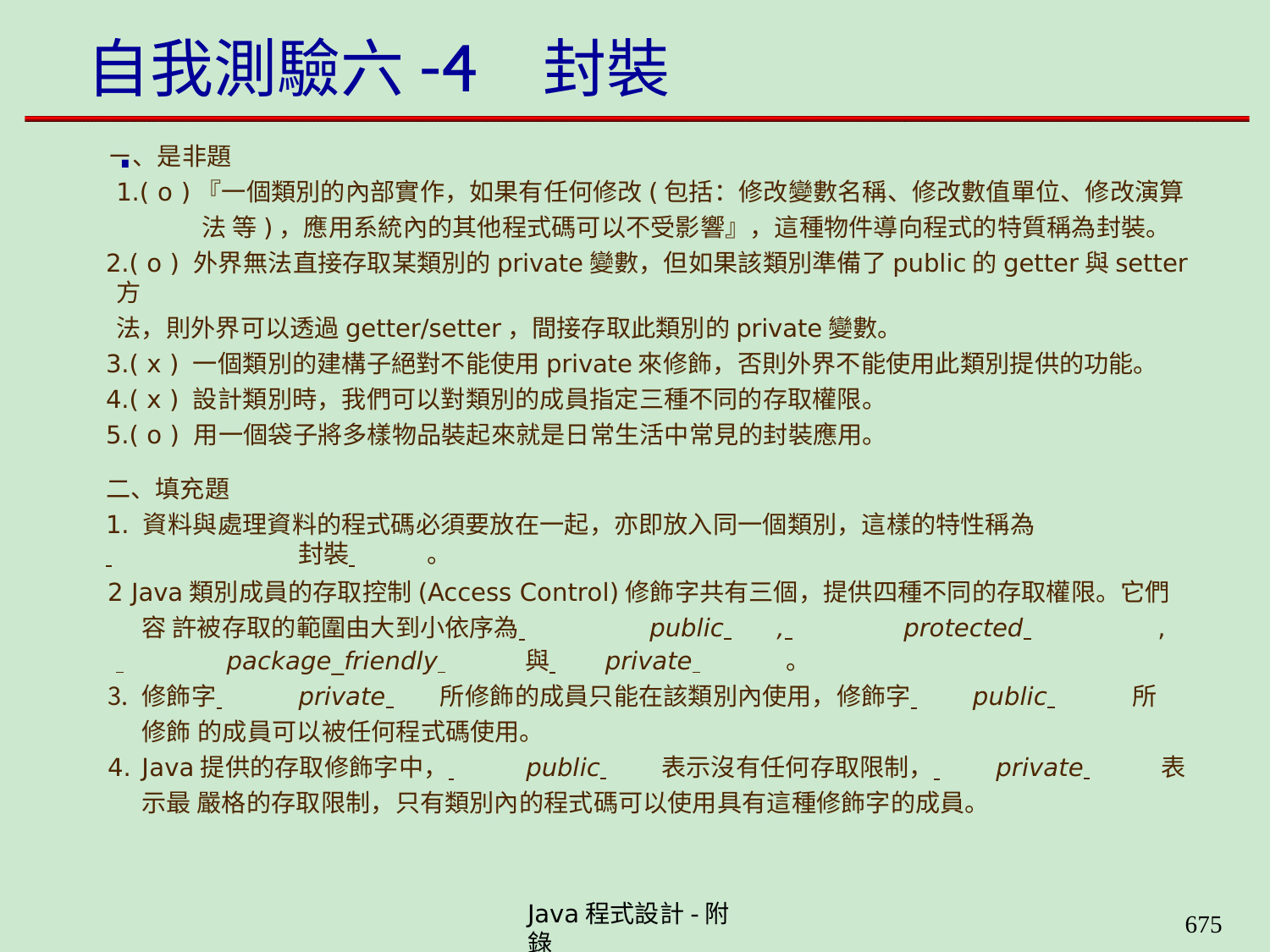

# 自我測驗六-4	封裝 .
ㄧ、是非題
1.( o )『一個類別的內部實作，如果有任何修改(包括：修改變數名稱、修改數值單位、修改演算法 等)，應用系統內的其他程式碼可以不受影響』，這種物件導向程式的特質稱為封裝。
2.( o ) 外界無法直接存取某類別的private變數，但如果該類別準備了public的getter與setter方
法，則外界可以透過getter/setter，間接存取此類別的private變數。
3.( x ) 一個類別的建構子絕對不能使用private來修飾，否則外界不能使用此類別提供的功能。
4.( x ) 設計類別時，我們可以對類別的成員指定三種不同的存取權限。
5.( o ) 用一個袋子將多樣物品裝起來就是日常生活中常見的封裝應用。

二、填充題
1. 資料與處理資料的程式碼必須要放在一起，亦即放入同一個類別，這樣的特性稱為
 	封裝 	。
2 Java類別成員的存取控制(Access Control)修飾字共有三個，提供四種不同的存取權限。它們容 許被存取的範圍由大到小依序為 	public 	, 	protected 	,
 	package_friendly 	與 	private 	。
修飾字 	private 	所修飾的成員只能在該類別內使用，修飾字 	public 	所修飾 的成員可以被任何程式碼使用。
Java提供的存取修飾字中， 	public 	表示沒有任何存取限制， 	private 	表示最 嚴格的存取限制，只有類別內的程式碼可以使用具有這種修飾字的成員。
Java程式設計-附錄
675